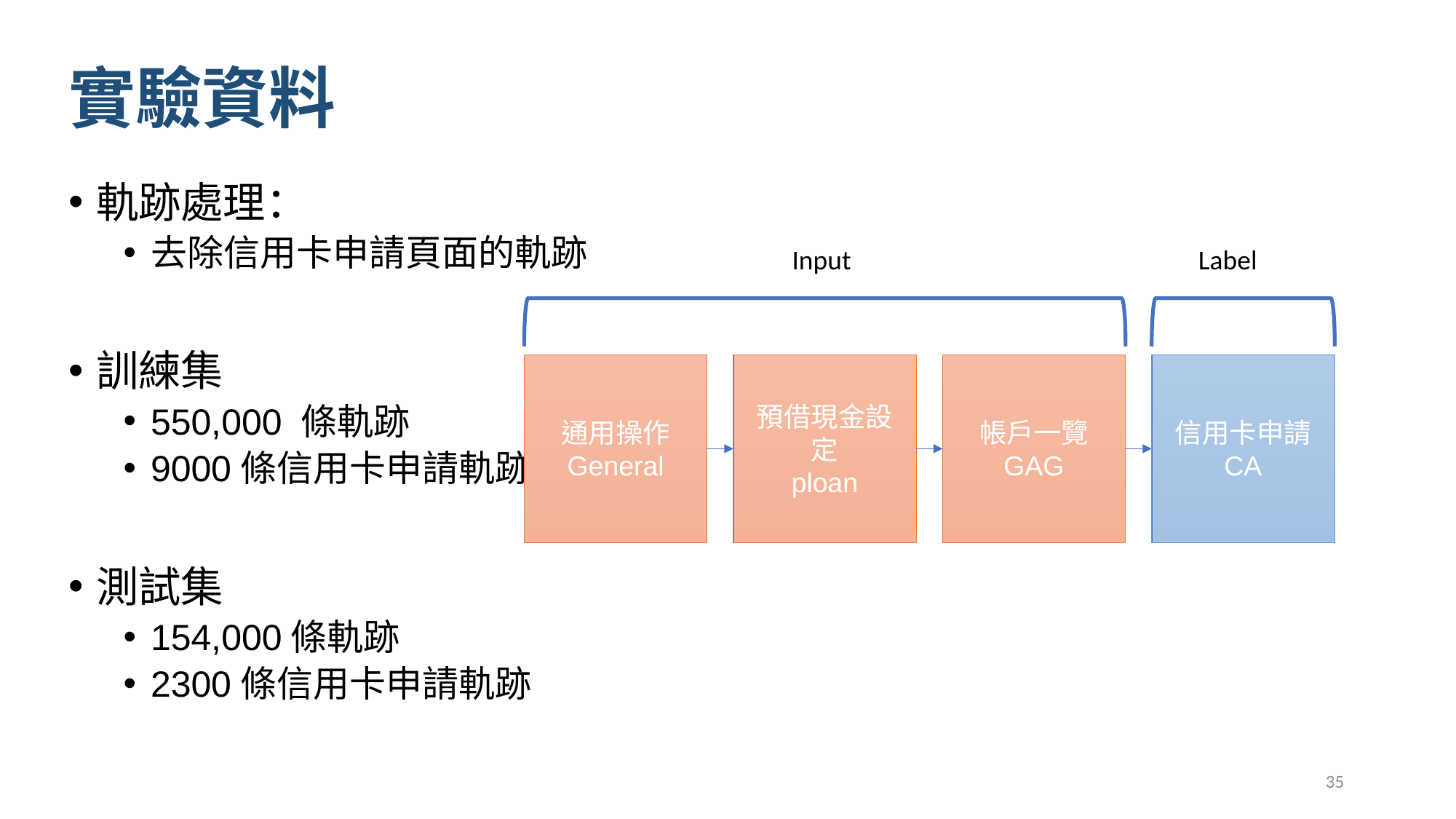

# 實驗資料
軌跡處理：
去除信用卡申請頁面的軌跡

訓練集
550,000 條軌跡
9000條信用卡申請軌跡

測試集
154,000條軌跡
2300條信用卡申請軌跡

Input
Label
帳戶一覽
GAG
通用操作
General
預借現金設定
ploan
信用卡申請
CA
35